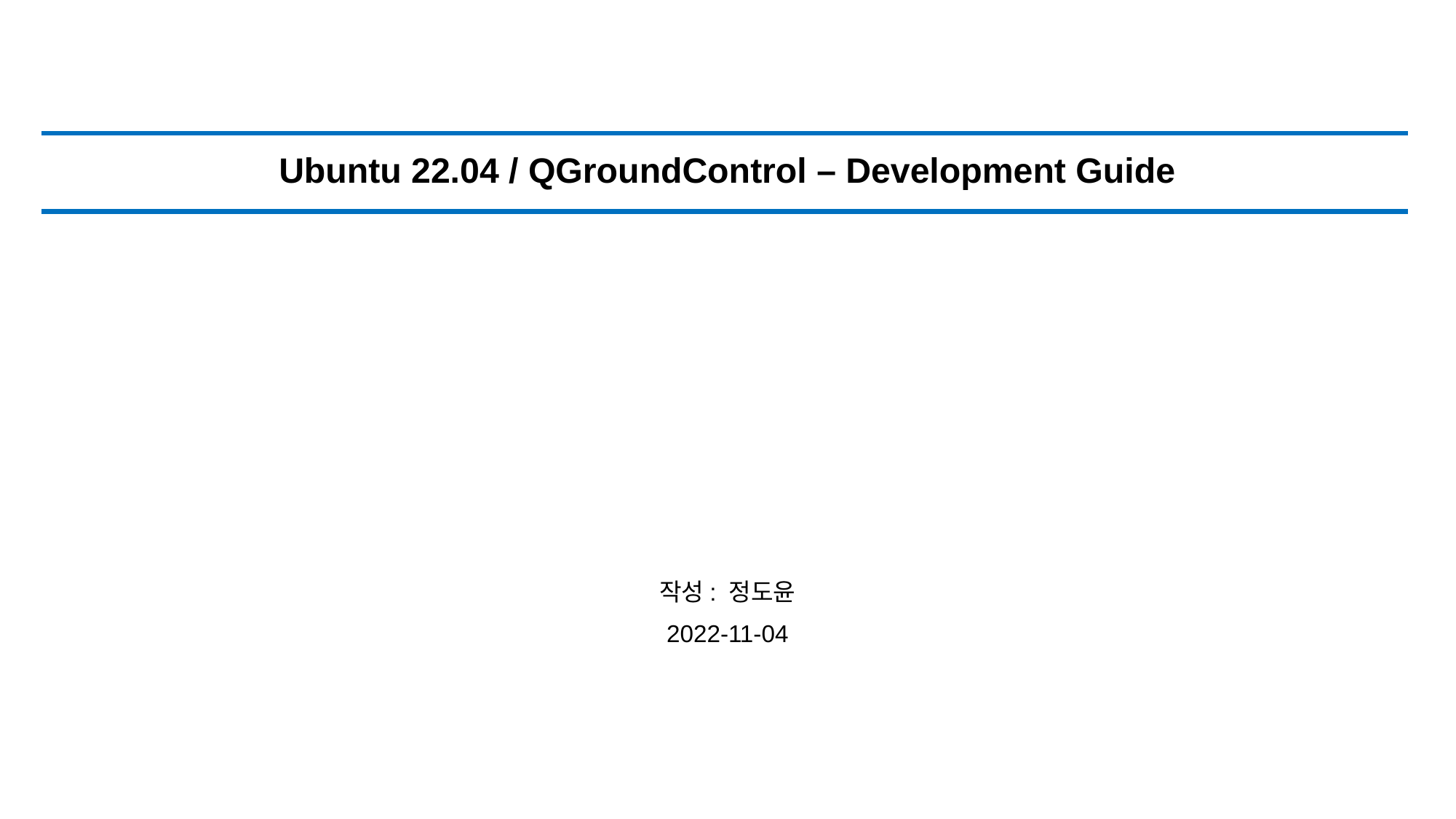

# Ubuntu 22.04 / QGroundControl – Development Guide
작성: 정도윤
2022-11-04